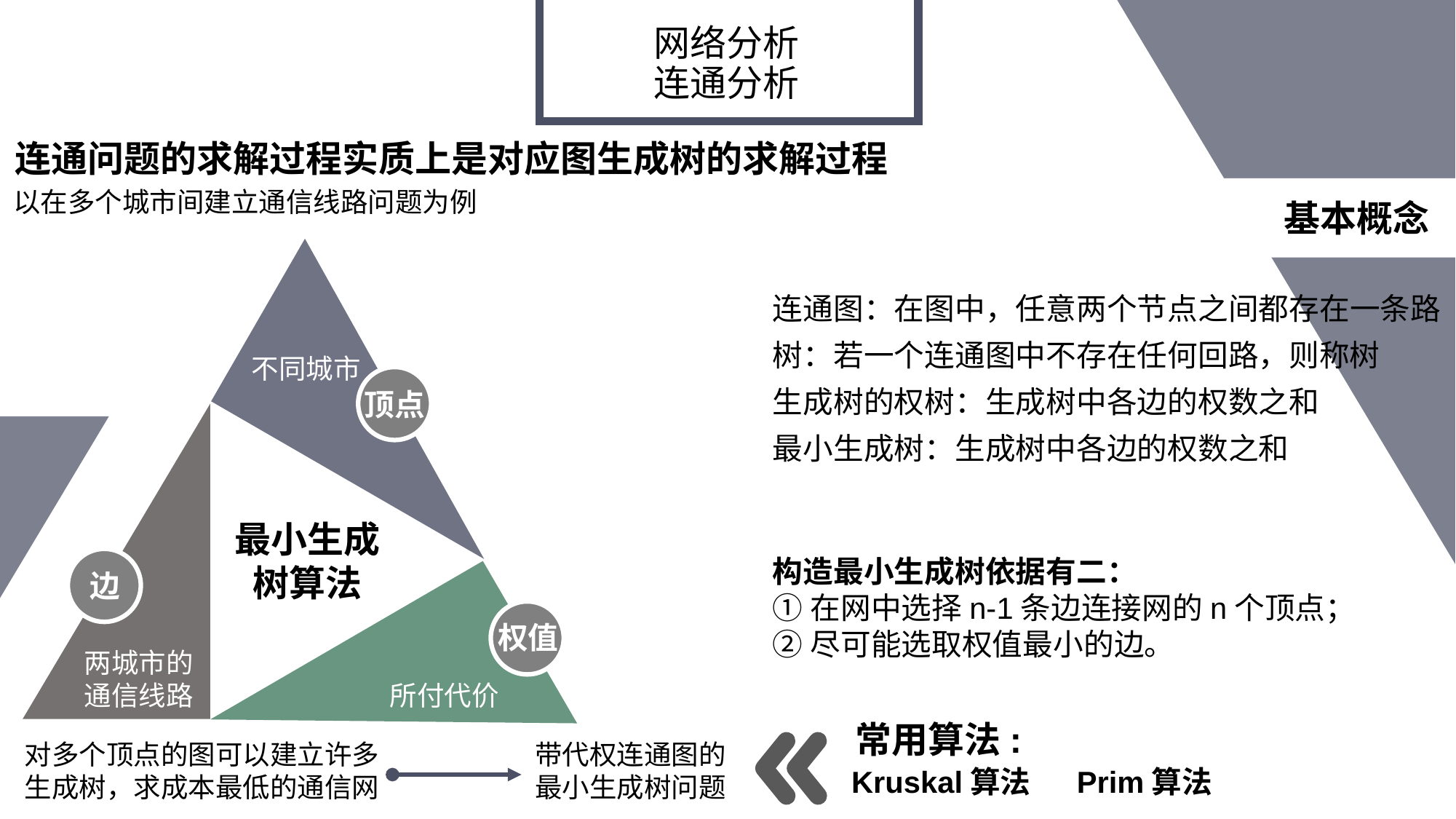

# 网络分析 连通分析
连通问题的求解过程实质上是对应图生成树的求解过程

以在多个城市间建立通信线路问题为例
基本概念
连通图：在图中，任意两个节点之间都存在一条路

不同城市
顶点
最小生成树算法
边
权值
两城市的通信线路
所付代价
树：若一个连通图中不存在任何回路，则称树
生成树的权树：生成树中各边的权数之和

最小生成树：生成树中各边的权数之和
构造最小生成树依据有二：
①在网中选择n-1条边连接网的n个顶点；
②尽可能选取权值最小的边。
常用算法:
对多个顶点的图可以建立许多生成树，求成本最低的通信网
带代权连通图的最小生成树问题

Kruskal算法
Prim算法